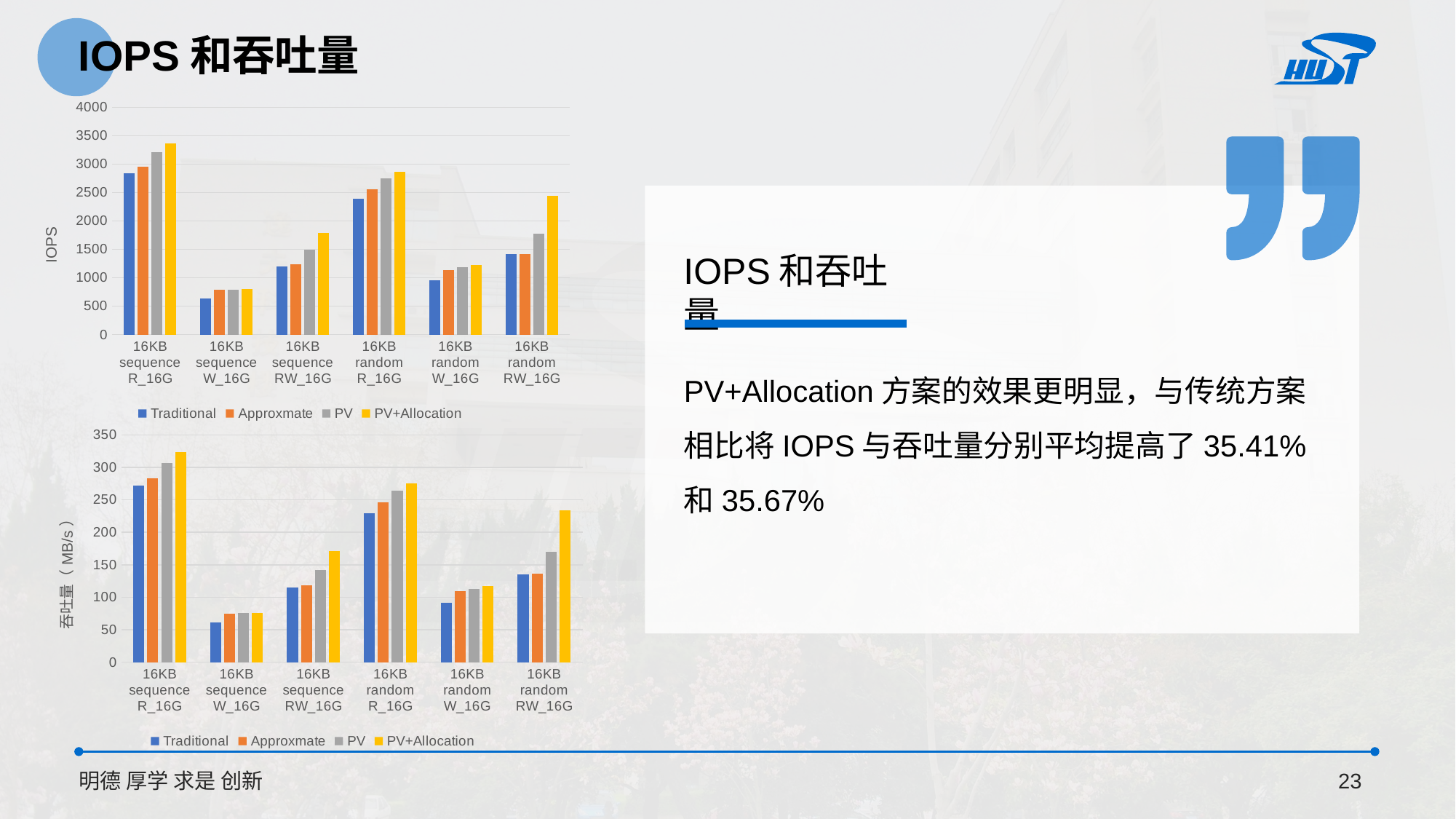

IOPS和吞吐量

### Chart

| Category | Traditional | Approxmate | PV | PV+Allocation |
|---|---|---|---|---|
| 16KB sequence R_16G | 2839.0 | 2958.0 | 3209.0 | 3369.0 |
| 16KB sequence W_16G | 641.0 | 787.0 | 793.0 | 798.0 |
| 16KB sequence RW_16G | 1203.0 | 1241.0 | 1489.0 | 1791.0 |
| 16KB random R_16G | 2389.0 | 2561.0 | 2749.0 | 2871.0 |
| 16KB random W_16G | 957.0 | 1135.0 | 1180.0 | 1221.0 |
| 16KB random RW_16G | 1414.0 | 1423.0 | 1777.0 | 2441.0 |

IOPS和吞吐量
PV+Allocation方案的效果更明显，与传统方案相比将IOPS与吞吐量分别平均提高了35.41%和35.67%

### Chart

| Category | Traditional | Approxmate | PV | PV+Allocation |
|---|---|---|---|---|
| 16KB sequence R_16G | 272.0 | 283.0 | 307.0 | 323.0 |
| 16KB sequence W_16G | 61.0 | 75.0 | 76.0 | 76.0 |
| 16KB sequence RW_16G | 115.0 | 118.0 | 142.0 | 171.0 |
| 16KB random R_16G | 229.0 | 246.0 | 264.0 | 275.0 |
| 16KB random W_16G | 91.0 | 109.0 | 113.0 | 117.0 |
| 16KB random RW_16G | 135.0 | 136.0 | 170.0 | 234.0 |